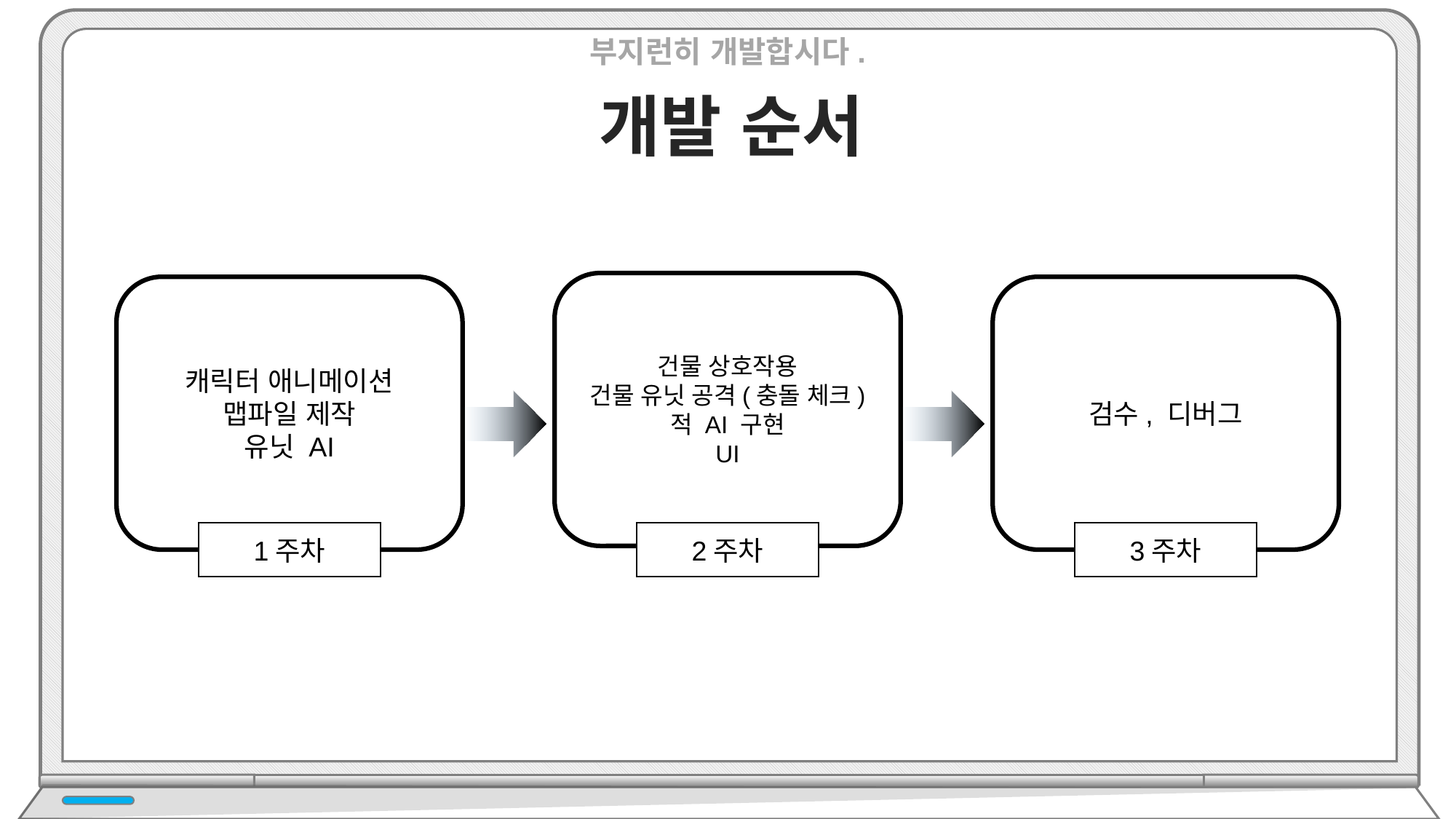

부지런히 개발합시다.
개발 순서
건물 상호작용
건물 유닛 공격(충돌 체크)
적 AI 구현
UI
캐릭터 애니메이션
맵파일 제작
유닛 AI
검수, 디버그

1주차
3주차
2주차